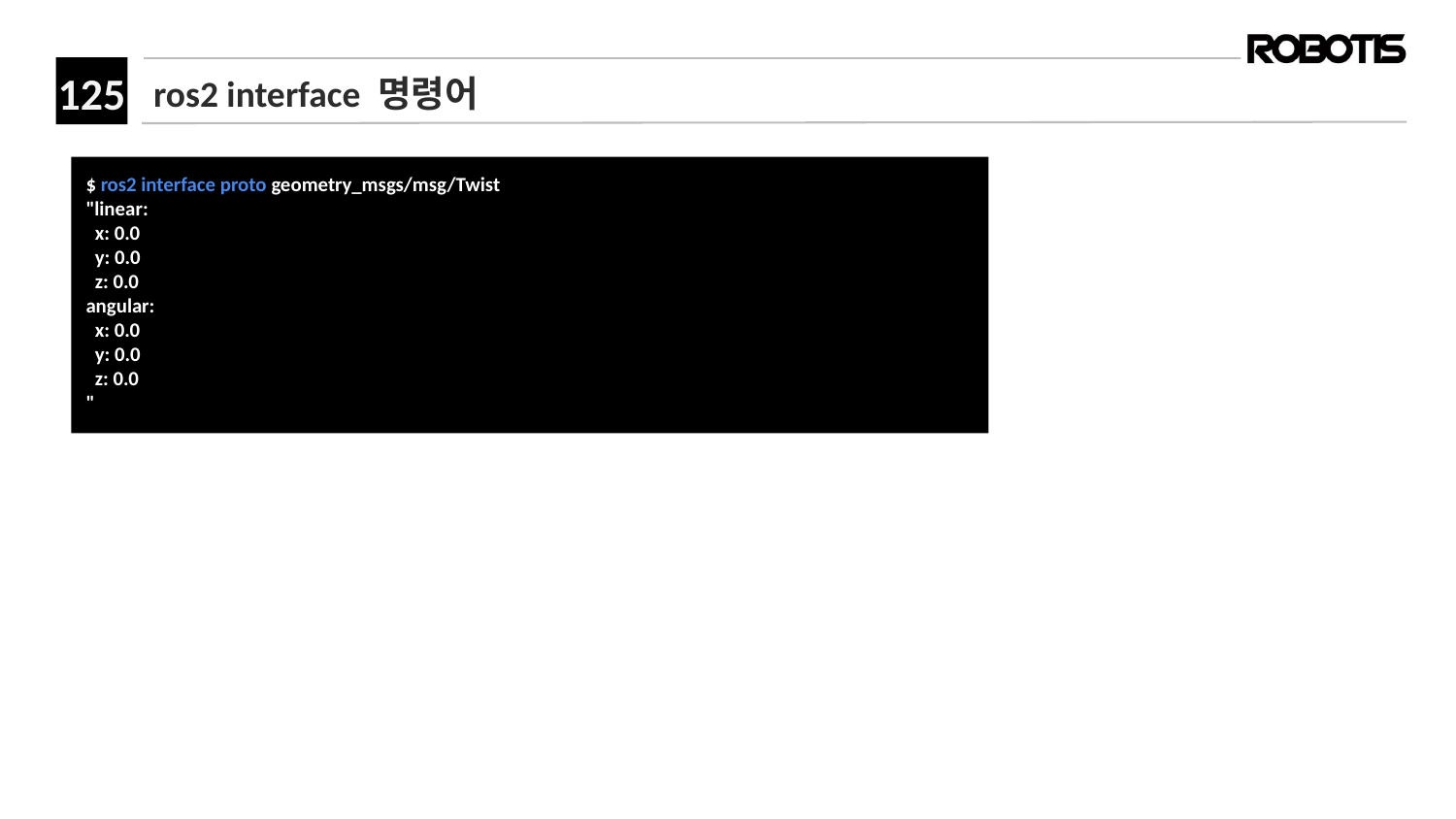

# ros2 interface 명령어
$ ros2 interface proto geometry_msgs/msg/Twist
"linear:
  x: 0.0
  y: 0.0
  z: 0.0
angular:
  x: 0.0
  y: 0.0
  z: 0.0
"